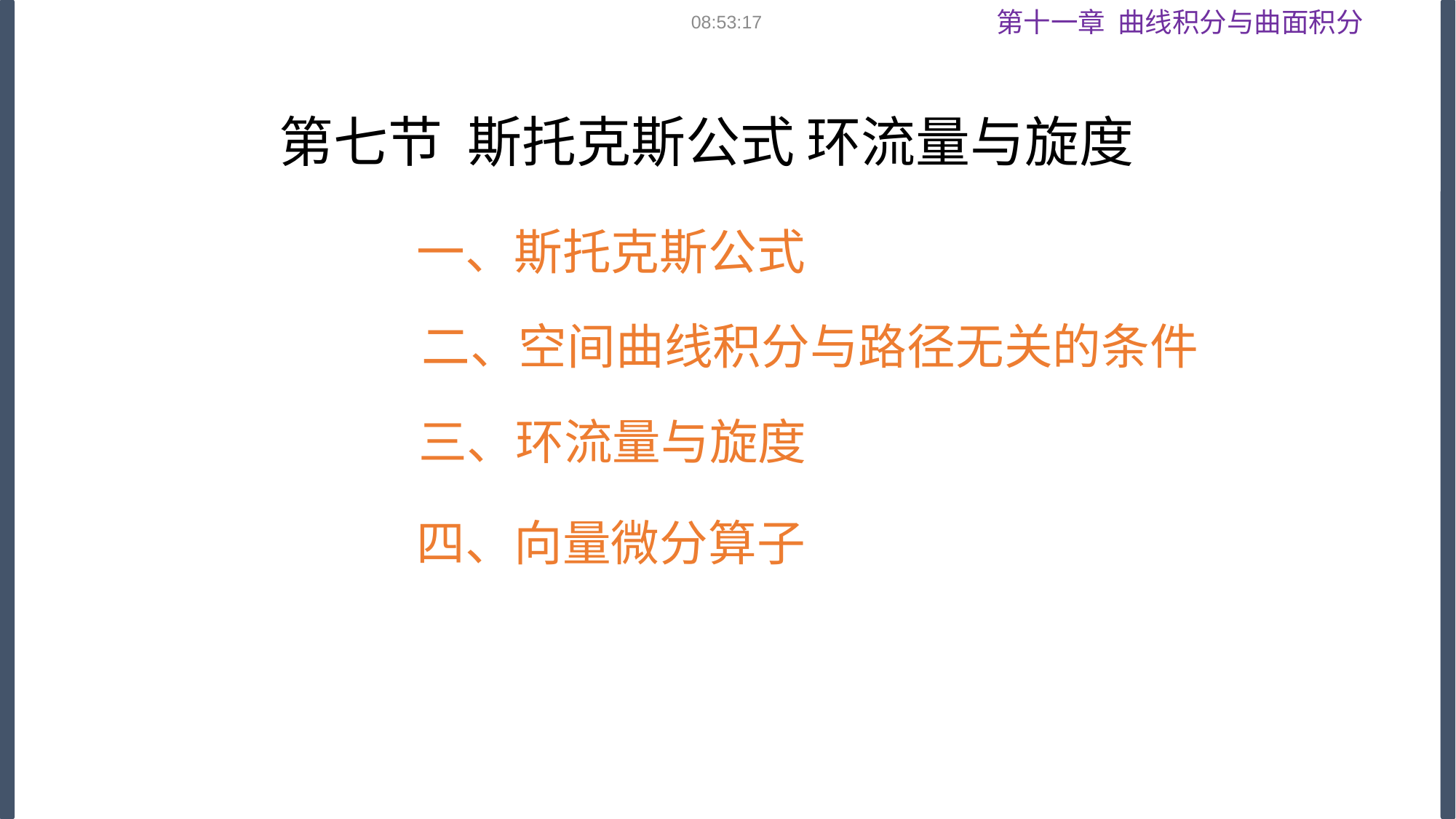

08:53:17
第七节  斯托克斯公式 环流量与旋度
一、斯托克斯公式
二、空间曲线积分与路径无关的条件
三、环流量与旋度

四、向量微分算子